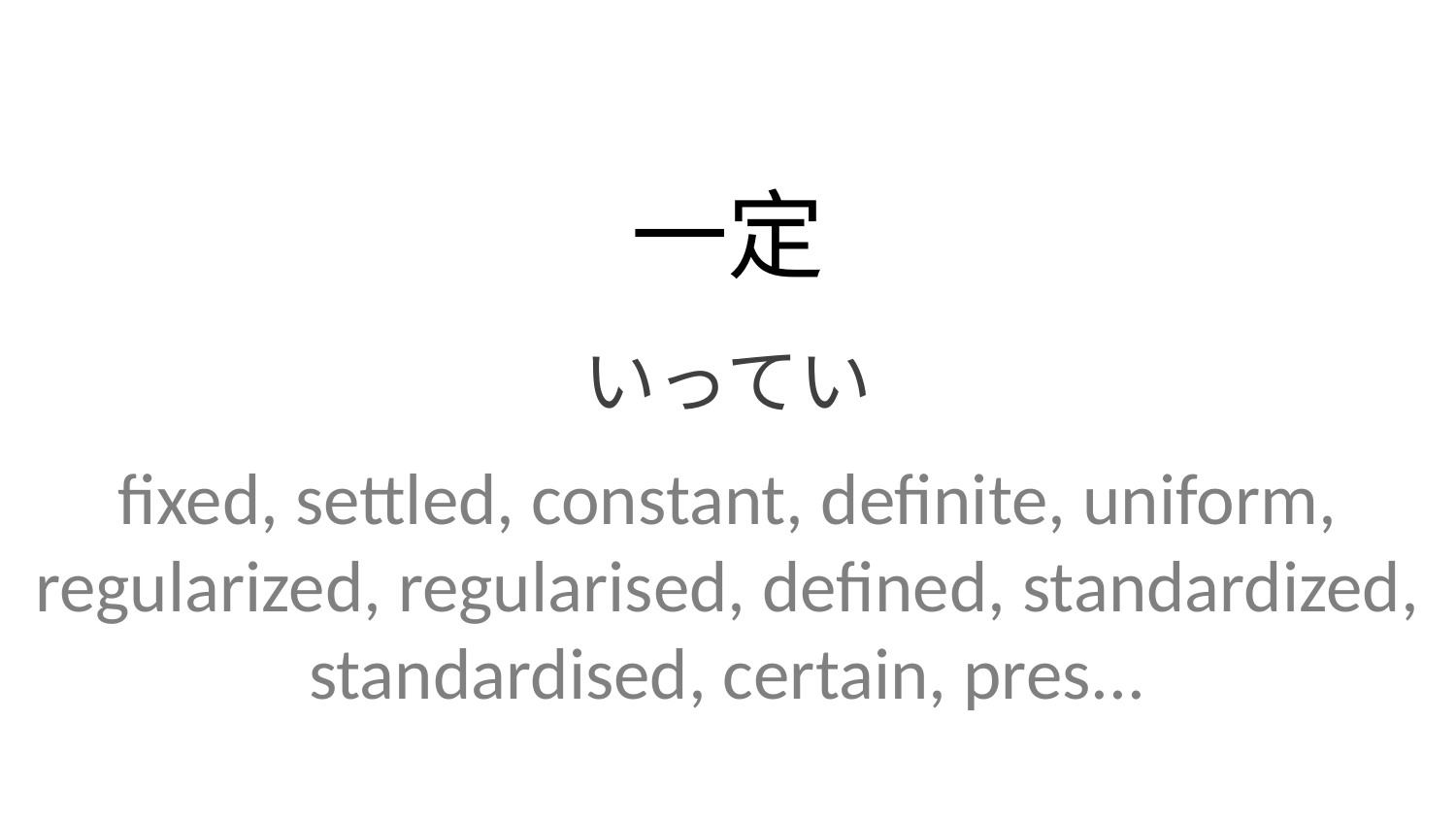

一定

いってい
fixed, settled, constant, definite, uniform, regularized, regularised, defined, standardized, standardised, certain, pres...